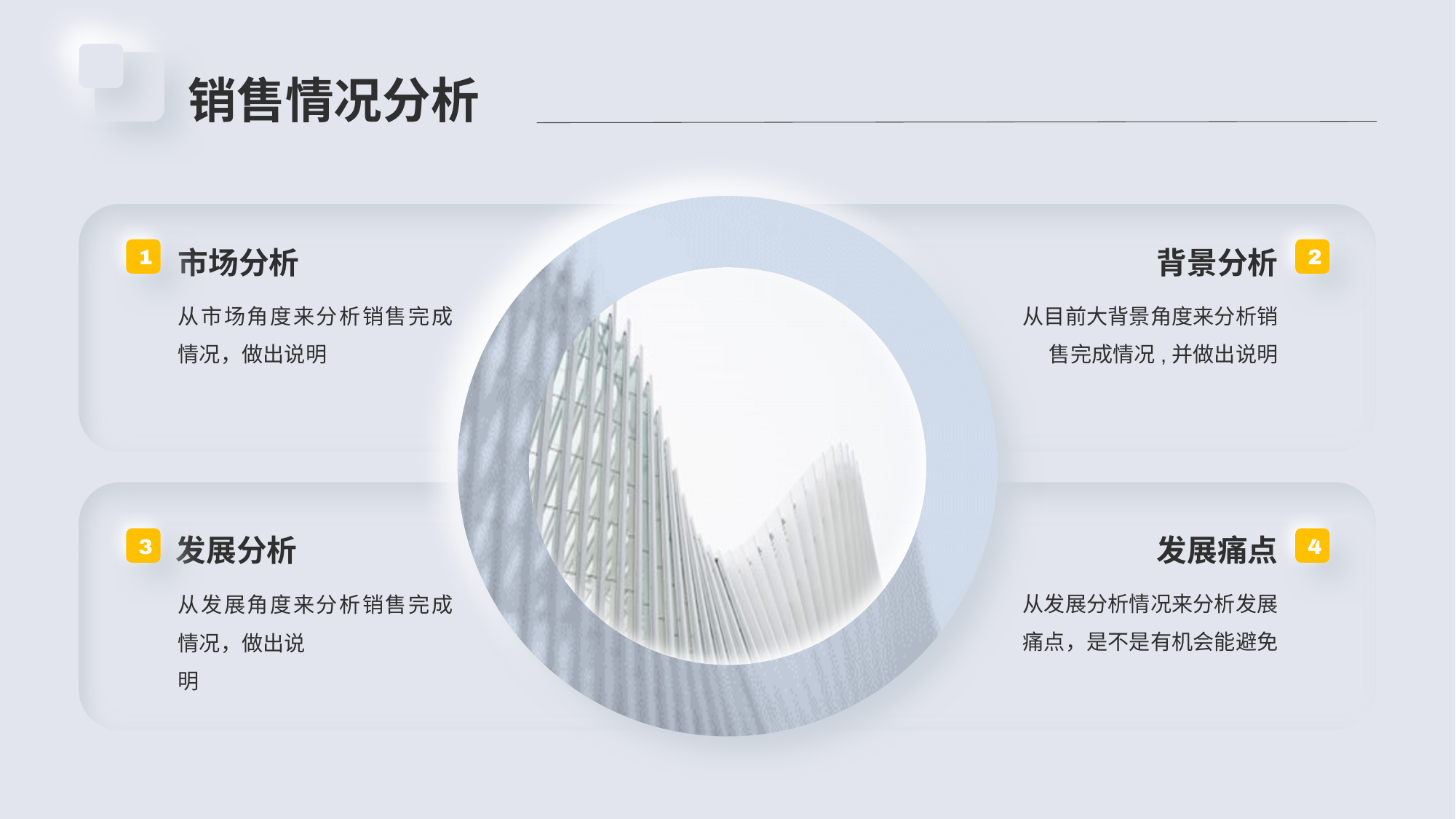

销售情况分析

市场分析

1
从市场角度来分析销售完成情况，做出说明

背景分析

2
从目前大背景角度来分析销售完成情况,并做出说明

发展分析

3
从发展角度来分析销售完成情况，做出说
明

发展痛点

4
从发展分析情况来分析发展痛点，是不是有机会能避免